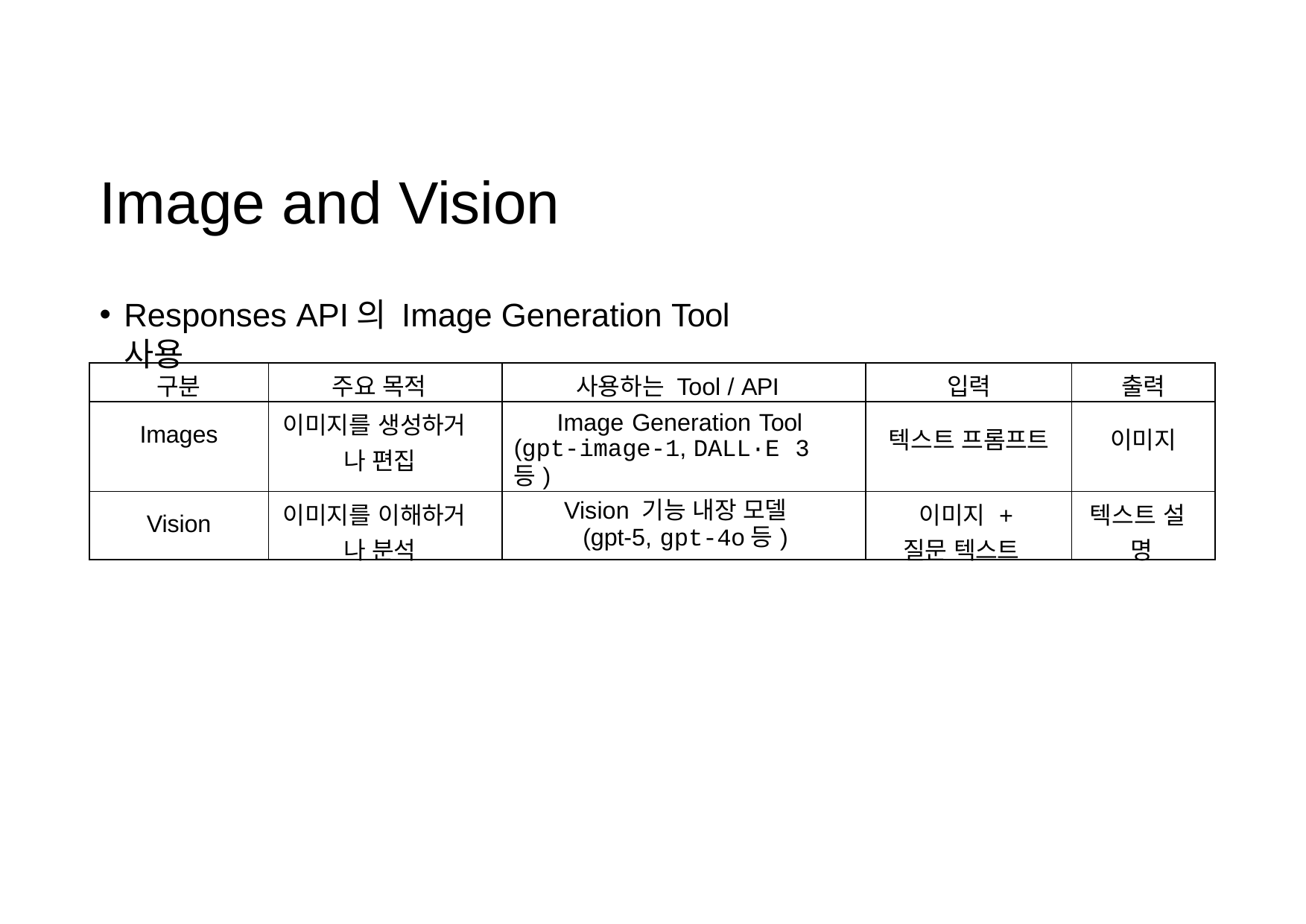

# Image and Vision
Responses API의 Image Generation Tool 사용
| 구분 | 주요 목적 | 사용하는 Tool / API | 입력 | 출력 |
| --- | --- | --- | --- | --- |
| Images | 이미지를 생성하거 나 편집 | Image Generation Tool (gpt-image-1, DALL·E 3 등) | 텍스트 프롬프트 | 이미지 |
| Vision | 이미지를 이해하거 나 분석 | Vision 기능 내장 모델 (gpt-5, gpt-4o등) | 이미지 + 질문 텍스트 | 텍스트 설 명 |